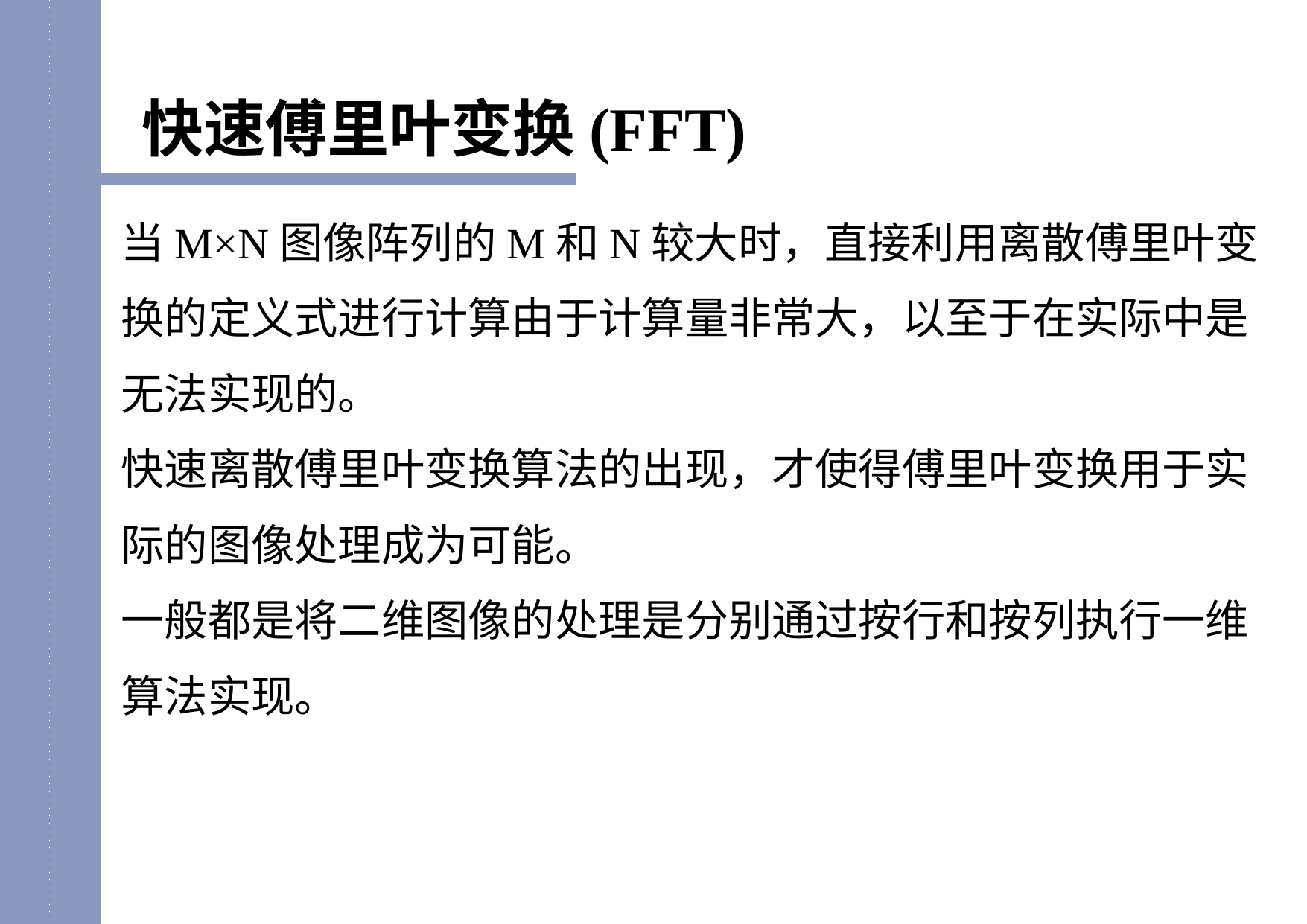

# 快速傅里叶变换(FFT)
当M×N图像阵列的M和N较大时，直接利用离散傅里叶变换的定义式进行计算由于计算量非常大，以至于在实际中是无法实现的。
快速离散傅里叶变换算法的出现，才使得傅里叶变换用于实际的图像处理成为可能。
一般都是将二维图像的处理是分别通过按行和按列执行一维算法实现。